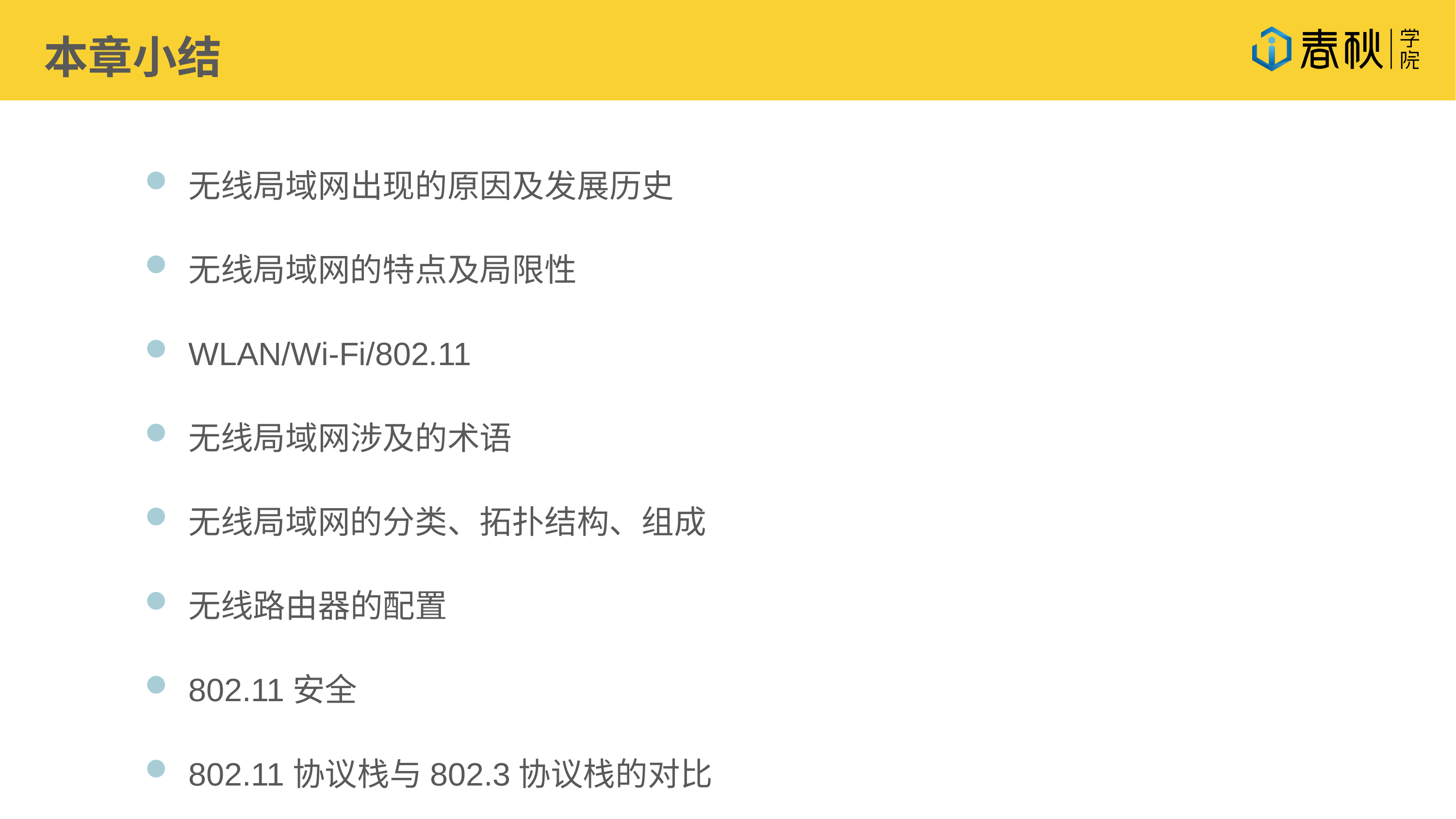

本章小结
无线局域网出现的原因及发展历史
无线局域网的特点及局限性
WLAN/Wi-Fi/802.11
无线局域网涉及的术语
无线局域网的分类、拓扑结构、组成
无线路由器的配置
802.11安全
802.11协议栈与802.3协议栈的对比